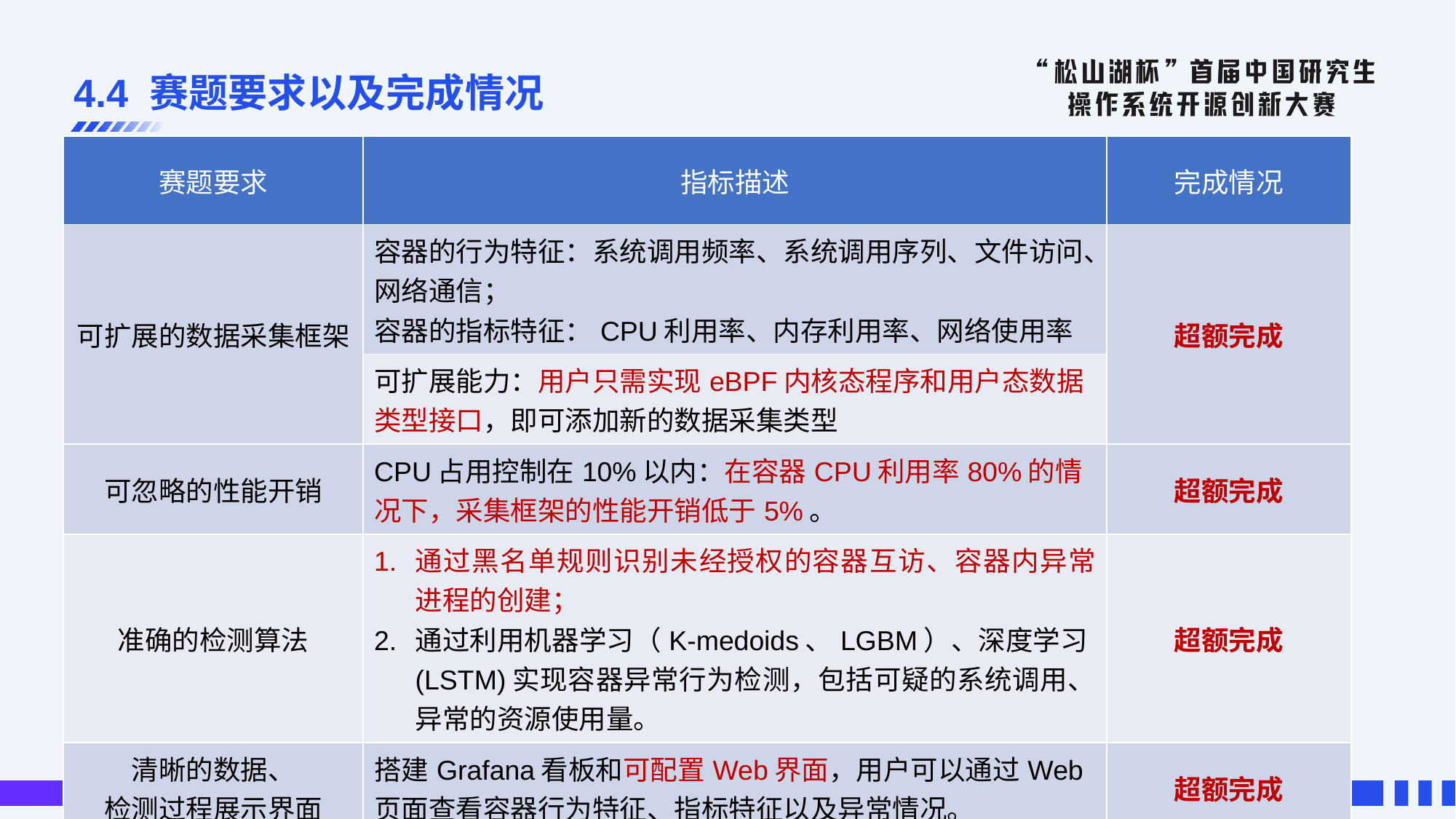

# 4.4 赛题要求以及完成情况
| 赛题要求 | 指标描述 | 完成情况 |
| --- | --- | --- |
| 可扩展的数据采集框架 | 容器的行为特征：系统调用频率、系统调用序列、文件访问、网络通信； 容器的指标特征：CPU利用率、内存利用率、网络使用率 | 超额完成 |
|  | 可扩展能力：用户只需实现eBPF内核态程序和用户态数据类型接口，即可添加新的数据采集类型 |  |
| 可忽略的性能开销 | CPU占用控制在10%以内：在容器CPU利用率80%的情况下，采集框架的性能开销低于5%。 | 超额完成 |
| 准确的检测算法 | 通过黑名单规则识别未经授权的容器互访、容器内异常进程的创建； 通过利用机器学习（K-medoids、LGBM）、深度学习(LSTM)实现容器异常行为检测，包括可疑的系统调用、异常的资源使用量。 | 超额完成 |
| 清晰的数据、 检测过程展示界面 | 搭建Grafana看板和可配置Web界面，用户可以通过Web页面查看容器行为特征、指标特征以及异常情况。 | 超额完成 |